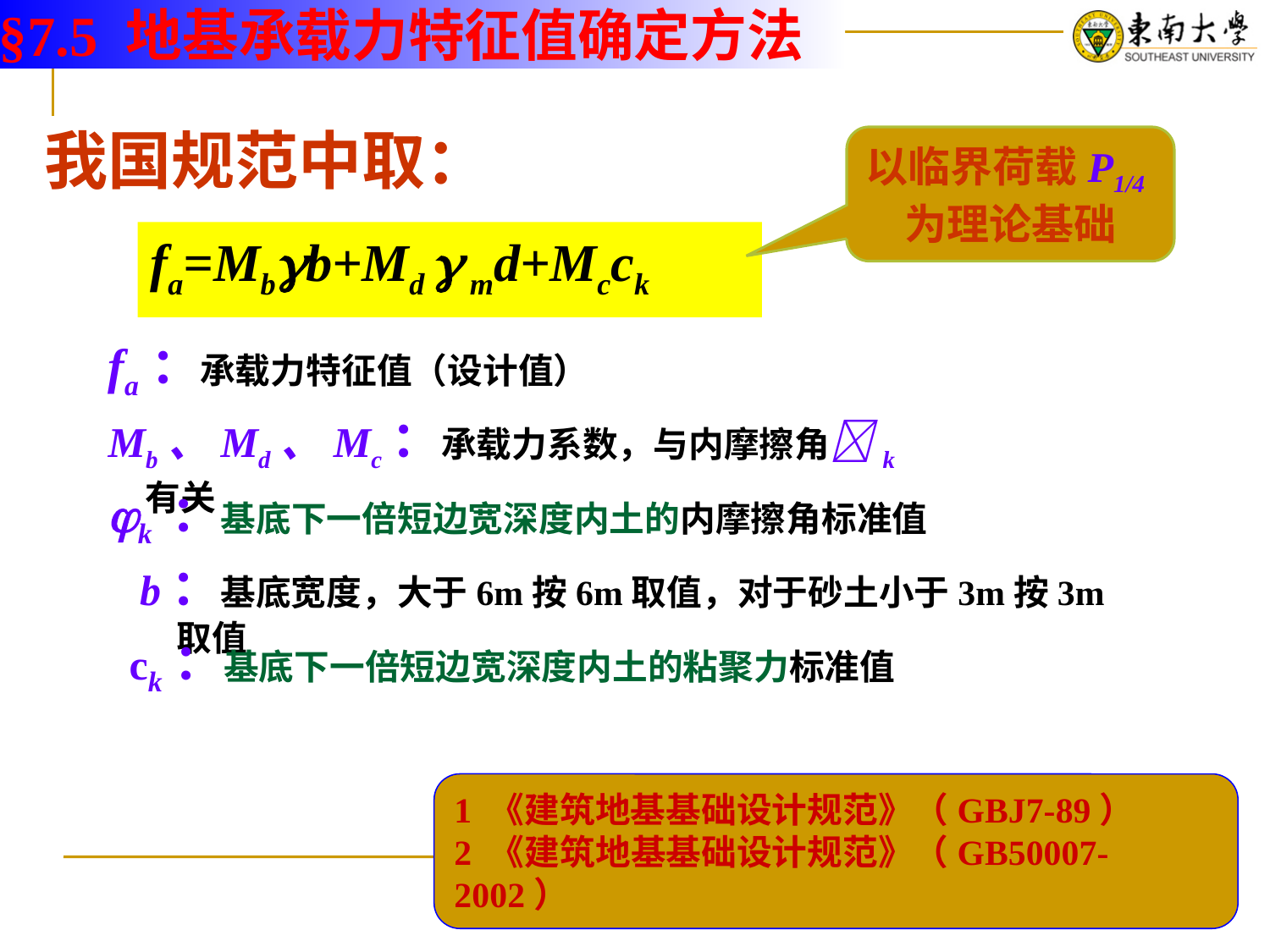

§7.5 地基承载力特征值确定方法
我国规范中取：
以临界荷载P1/4为理论基础
fa=Mbγb+Md γ md+Mcck
 fa：承载力特征值（设计值）
 Mb、Md、Mc：承载力系数，与内摩擦角ϕk 有关
 ϕk ：基底下一倍短边宽深度内土的内摩擦角标准值
 b：基底宽度，大于6m按6m取值，对于砂土小于3m按3m取值
 ck：基底下一倍短边宽深度内土的粘聚力标准值

1 《建筑地基基础设计规范》（GBJ7-89）
2 《建筑地基基础设计规范》（GB50007-2002）